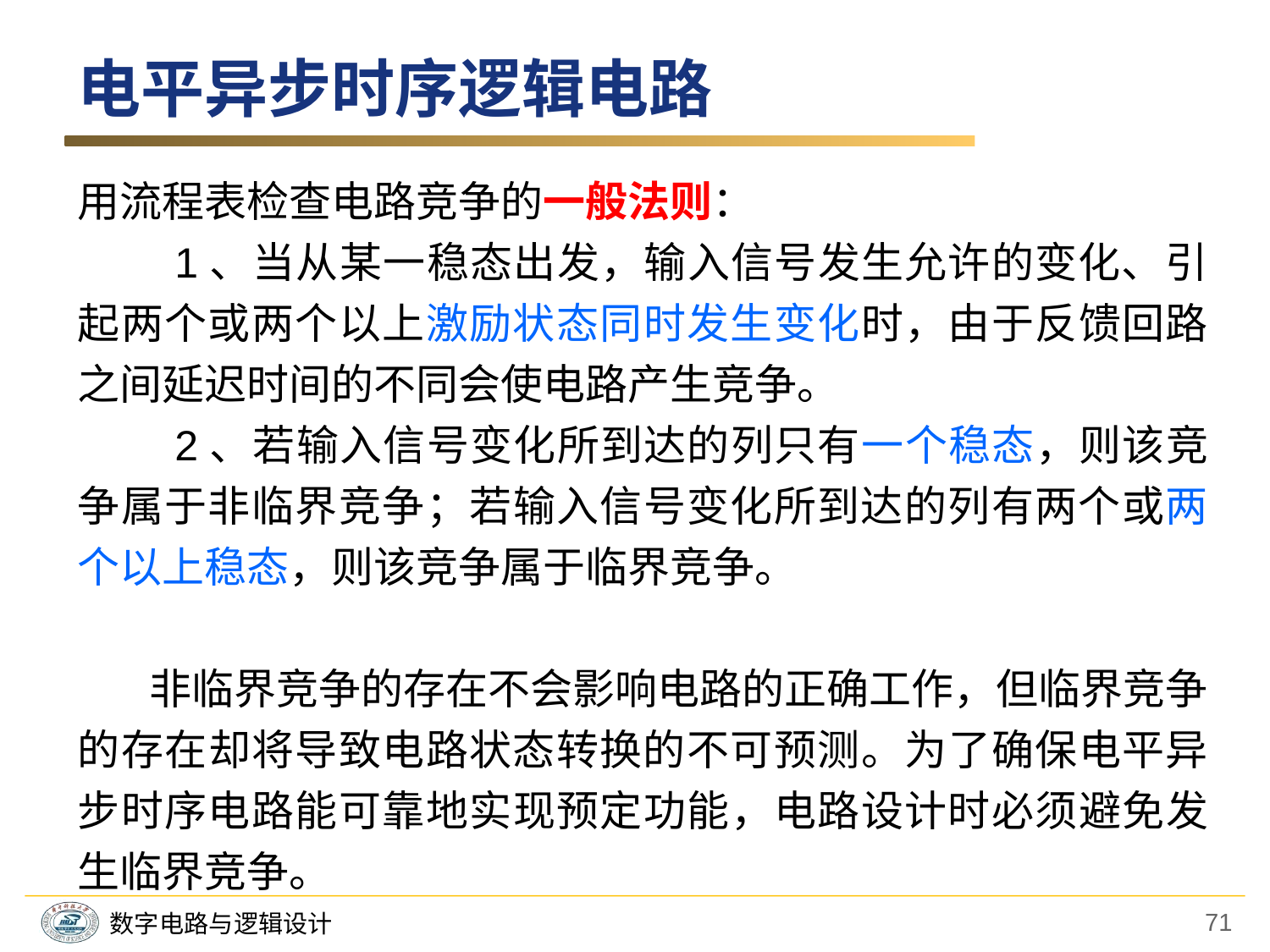

电平异步时序逻辑电路
用流程表检查电路竞争的一般法则：
　　1、当从某一稳态出发，输入信号发生允许的变化、引起两个或两个以上激励状态同时发生变化时，由于反馈回路之间延迟时间的不同会使电路产生竞争。
　　2、若输入信号变化所到达的列只有一个稳态，则该竞争属于非临界竞争；若输入信号变化所到达的列有两个或两个以上稳态，则该竞争属于临界竞争。

  　非临界竞争的存在不会影响电路的正确工作，但临界竞争的存在却将导致电路状态转换的不可预测。为了确保电平异步时序电路能可靠地实现预定功能，电路设计时必须避免发生临界竞争。
71
数字电路与逻辑设计